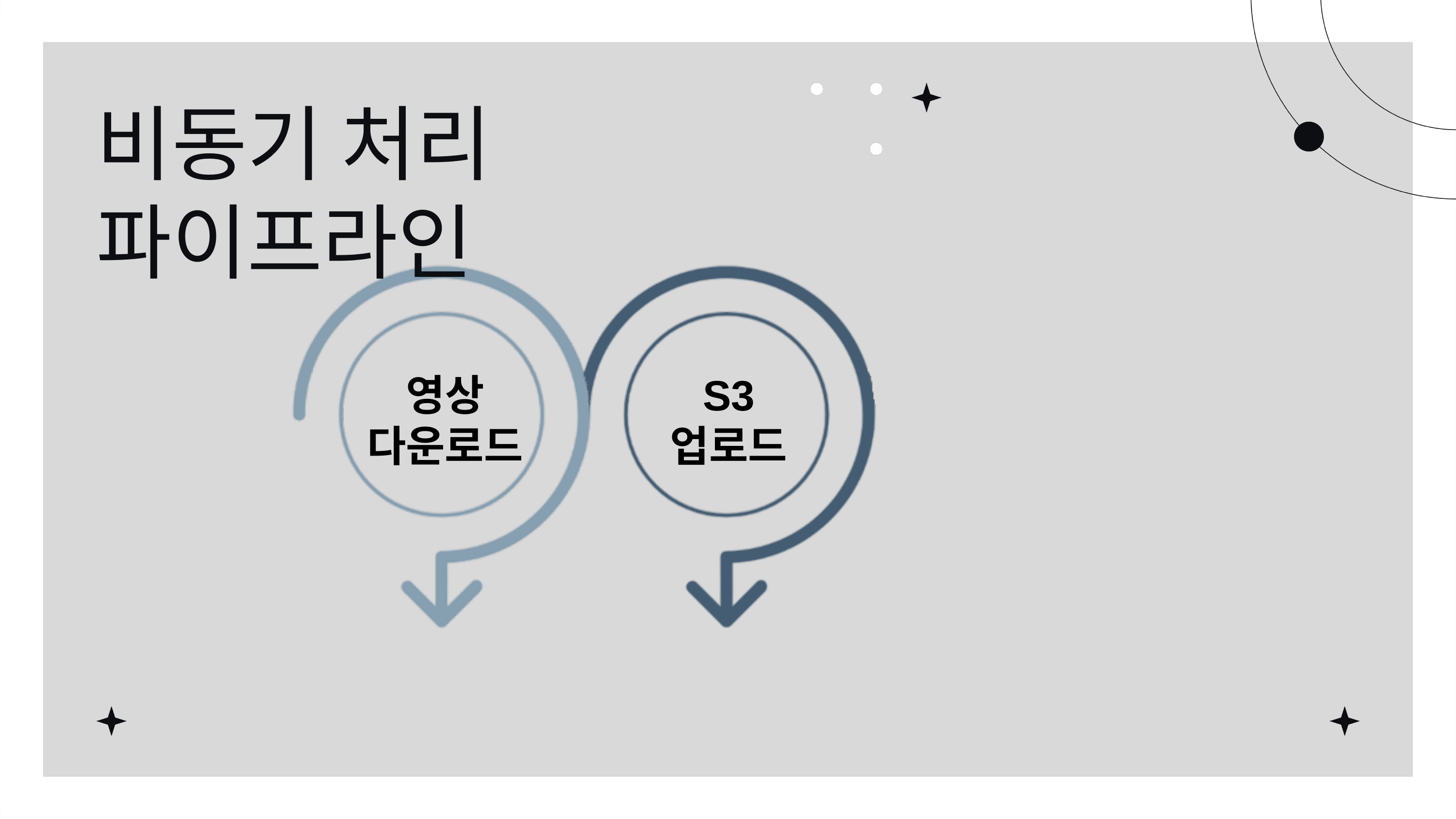

비동기 처리 파이프라인

영상
다운로드
S3
업로드